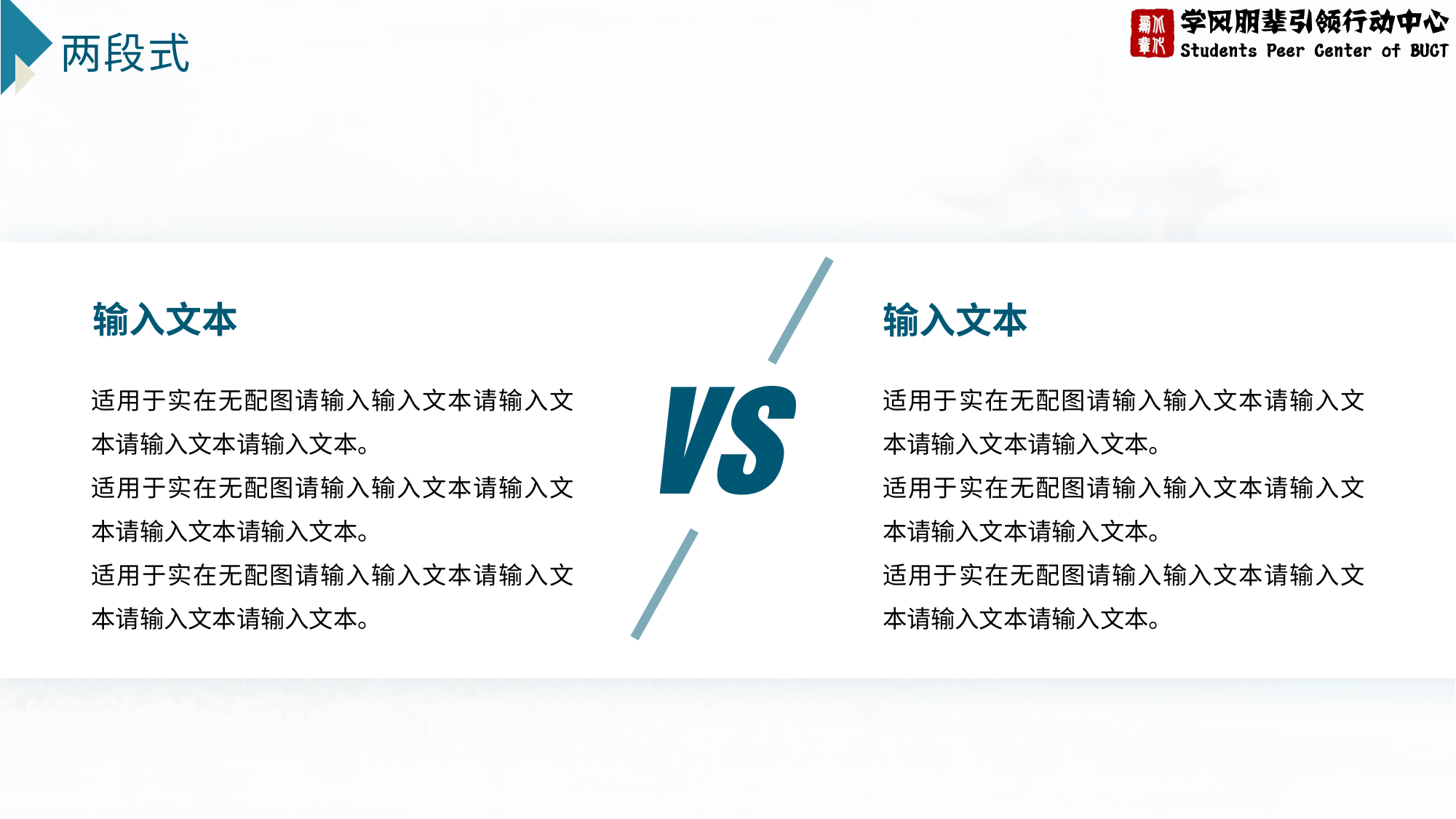

# 两段式

输入文本
输入文本
vs
适用于实在无配图请输入输入文本请输入文本请输入文本请输入文本。
适用于实在无配图请输入输入文本请输入文本请输入文本请输入文本。
适用于实在无配图请输入输入文本请输入文本请输入文本请输入文本。

适用于实在无配图请输入输入文本请输入文本请输入文本请输入文本。
适用于实在无配图请输入输入文本请输入文本请输入文本请输入文本。
适用于实在无配图请输入输入文本请输入文本请输入文本请输入文本。